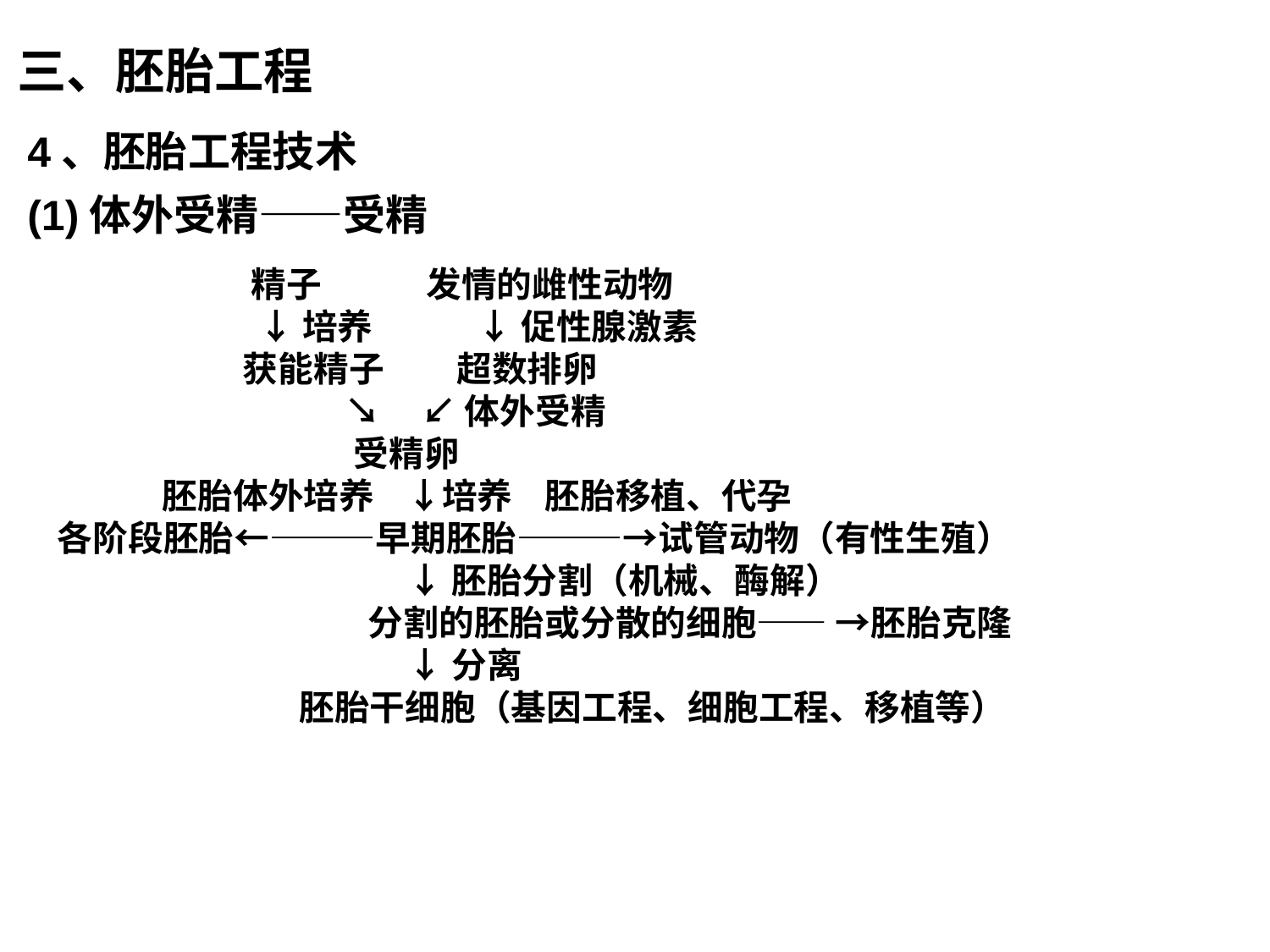

三、胚胎工程
4、胚胎工程技术
(1)体外受精——受精
                       精子             发情的雌性动物
                         ↓培养             ↓ 促性腺激素
                      获能精子         超数排卵
	                    ↘     ↙体外受精
	                    受精卵
            胚胎体外培养    ↓培养    胚胎移植、代孕
各阶段胚胎←———早期胚胎———→试管动物（有性生殖）
		            ↓胚胎分割（机械、酶解）
		      分割的胚胎或分散的细胞—— →胚胎克隆
		            ↓分离
                             胚胎干细胞（基因工程、细胞工程、移植等）